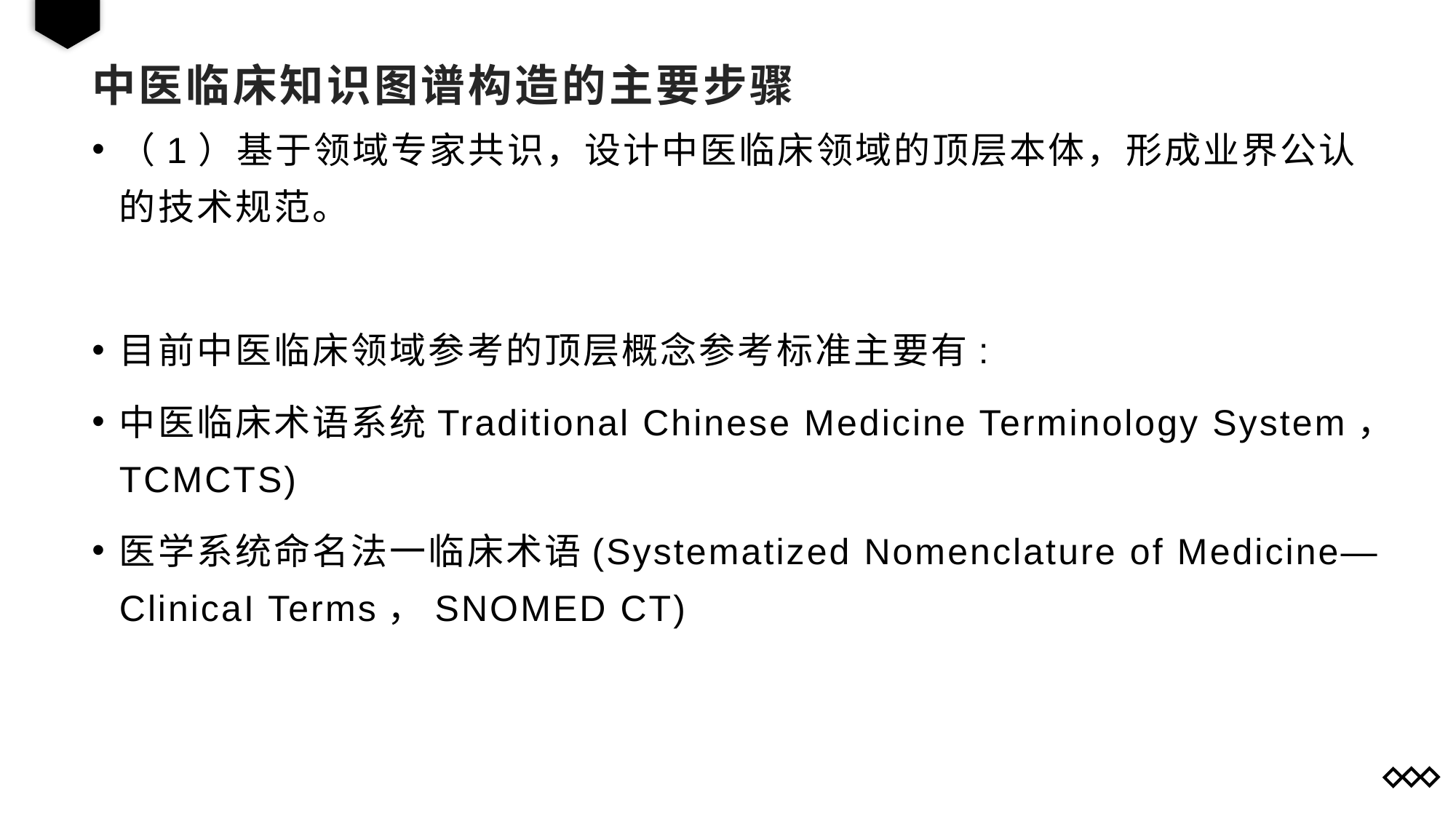

# 中医临床知识图谱构造的主要步骤
（1）基于领域专家共识，设计中医临床领域的顶层本体，形成业界公认的技术规范。

目前中医临床领域参考的顶层概念参考标准主要有:
中医临床术语系统Traditional Chinese Medicine Terminology System，TCMCTS)
医学系统命名法一临床术语(Systematized Nomenclature of Medicine—ClinicaI Terms，SNOMED CT)